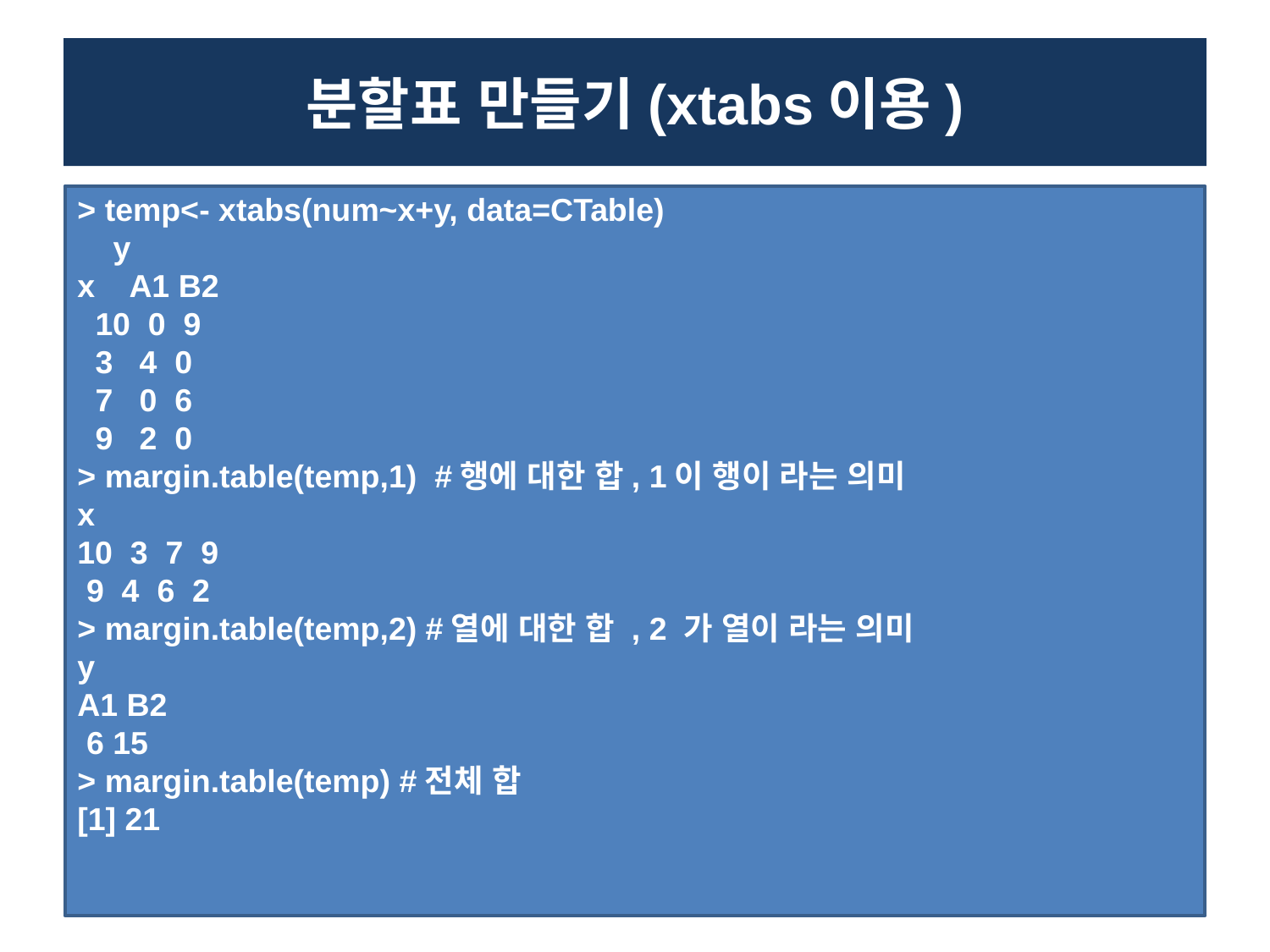

# 분할표 만들기(xtabs이용)

> temp<- xtabs(num~x+y, data=CTable)
    y
x    A1 B2
  10  0  9
  3   4  0
  7   0  6
  9   2  0
> margin.table(temp,1)  #행에 대한 합, 1이 행이 라는 의미
x
10  3  7  9
 9  4  6  2
> margin.table(temp,2) #열에 대한 합 , 2 가 열이 라는 의미
y
A1 B2
 6 15
> margin.table(temp) #전체 합
[1] 21